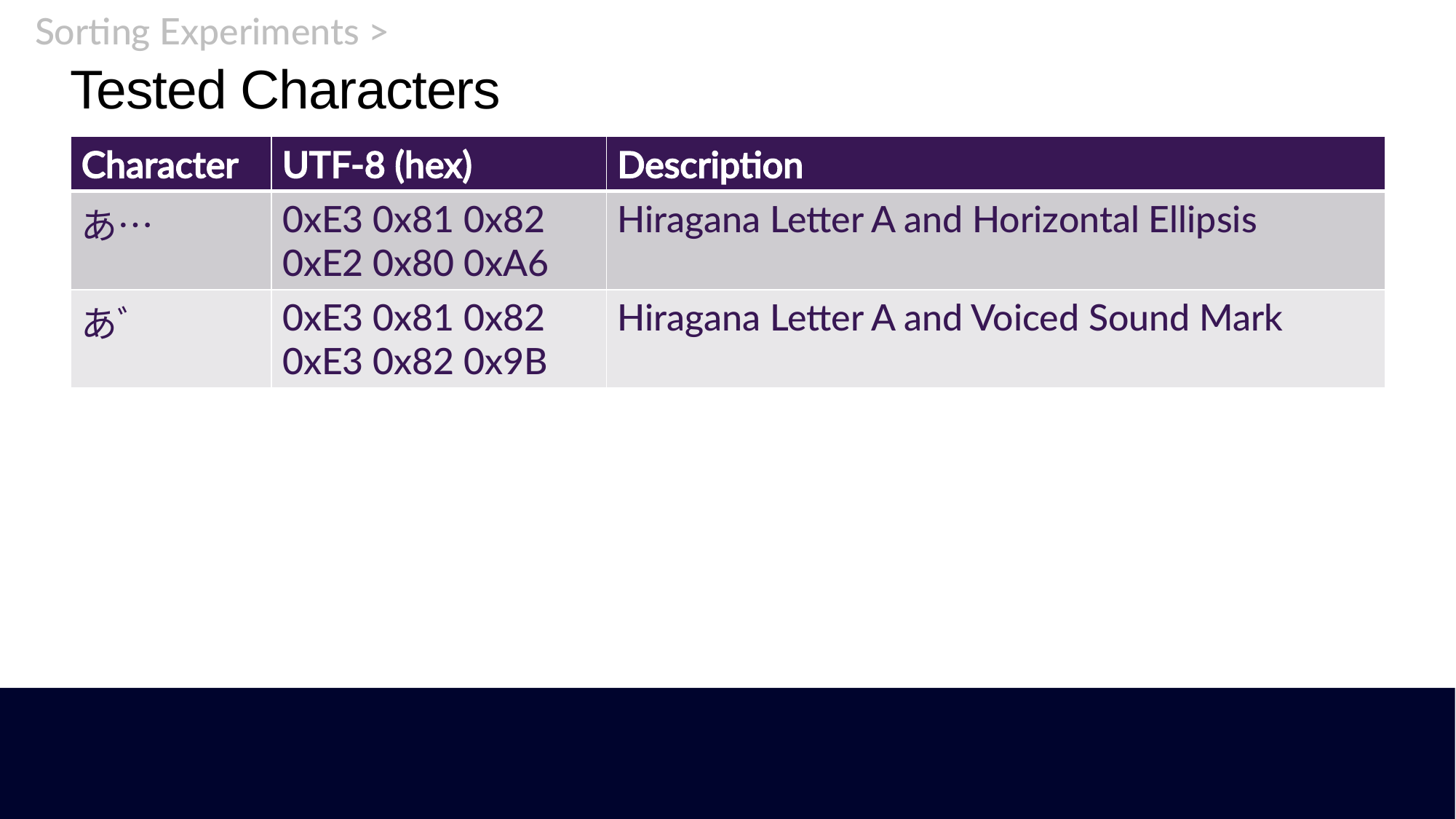

Sorting Experiments >
# Tested Characters
| Character | UTF-8 (hex) | Description |
| --- | --- | --- |
| あ… | 0xE3 0x81 0x82 0xE2 0x80 0xA6 | Hiragana Letter A and Horizontal Ellipsis |
| あﾞ | 0xE3 0x81 0x82 0xE3 0x82 0x9B | Hiragana Letter A and Voiced Sound Mark |